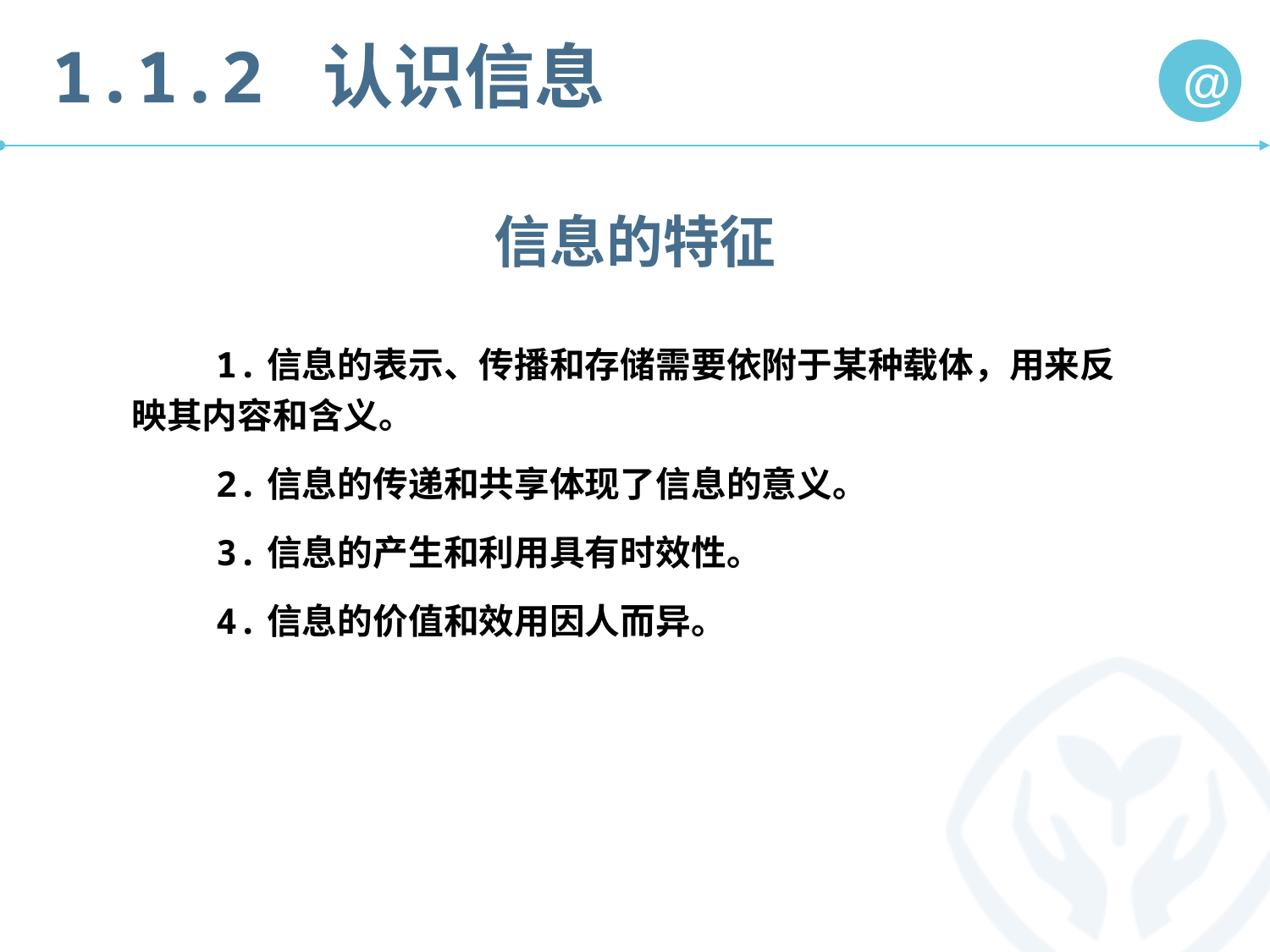

信息的特征
    1.信息的表示、传播和存储需要依附于某种载体，用来反映其内容和含义。
    2.信息的传递和共享体现了信息的意义。
    3.信息的产生和利用具有时效性。
    4.信息的价值和效用因人而异。